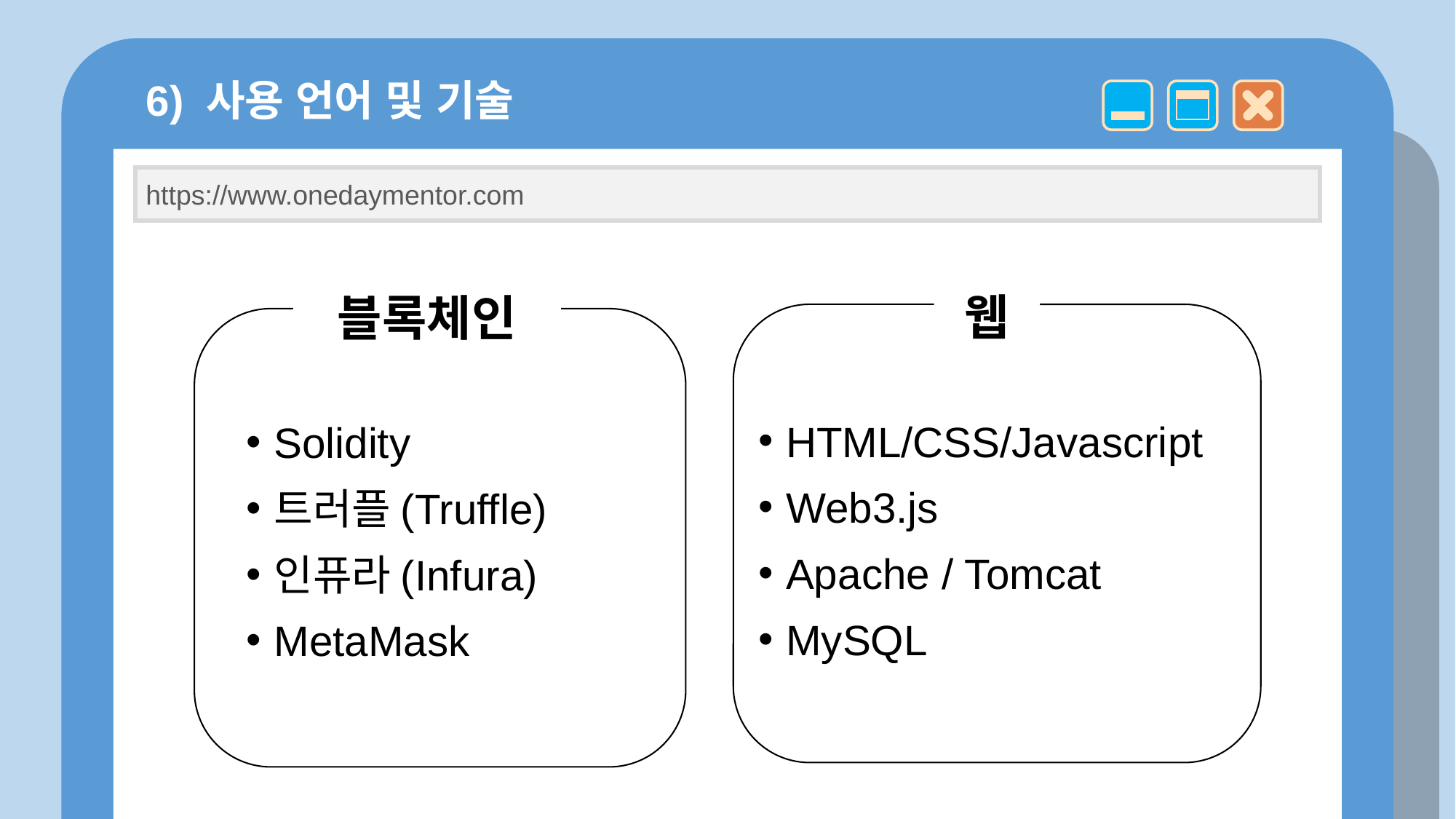

6) 사용 언어 및 기술

https://www.onedaymentor.com
웹
블록체인

HTML/CSS/Javascript
Web3.js
Apache / Tomcat
MySQL
Solidity
트러플(Truffle)
인퓨라(Infura)
MetaMask